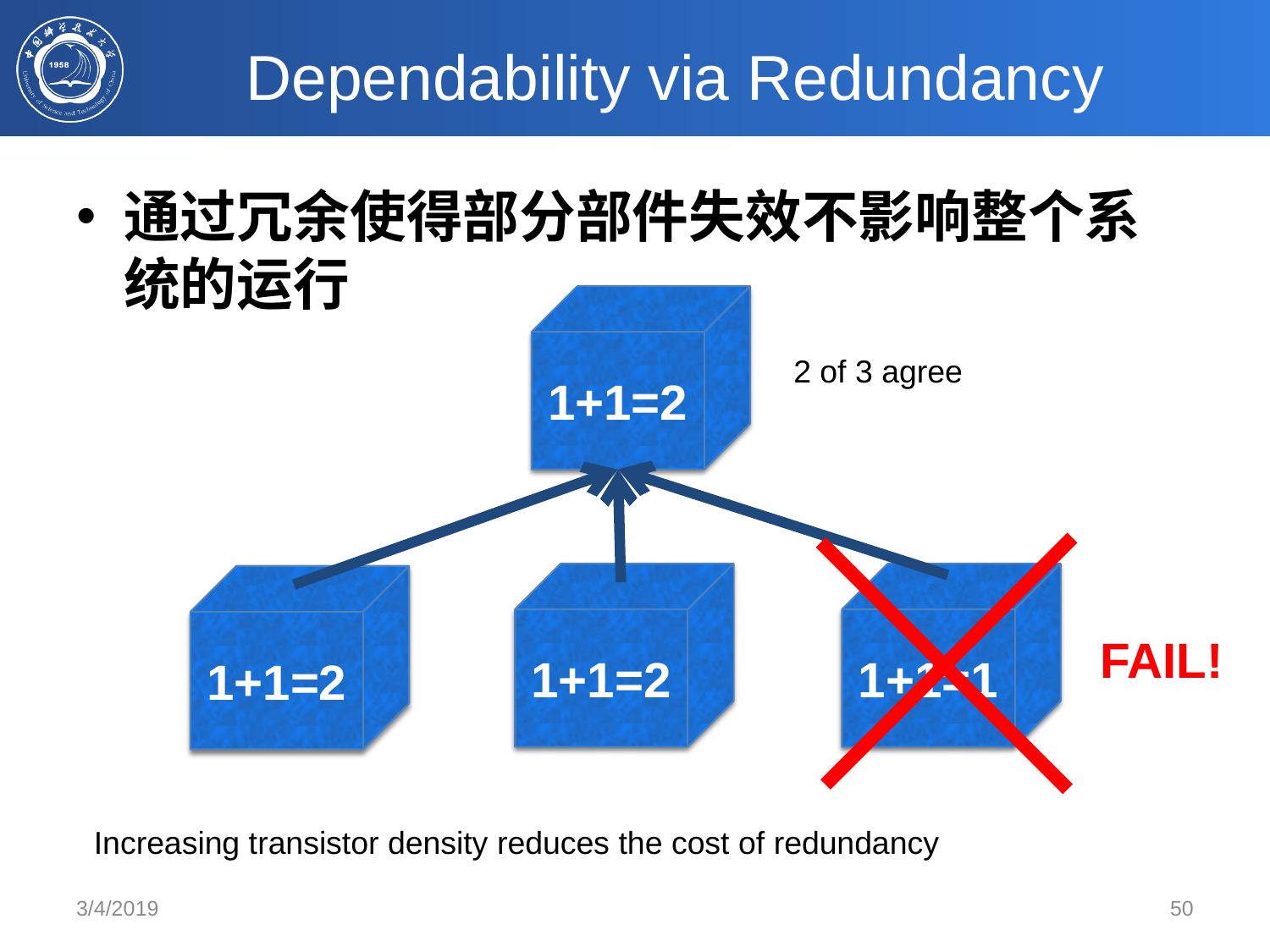

# Dependability via Redundancy
通过冗余使得部分部件失效不影响整个系统的运行

1+1=2
2 of 3 agree
FAIL!
1+1=2
1+1=1
1+1=2
Increasing transistor density reduces the cost of redundancy
3/4/2019
50